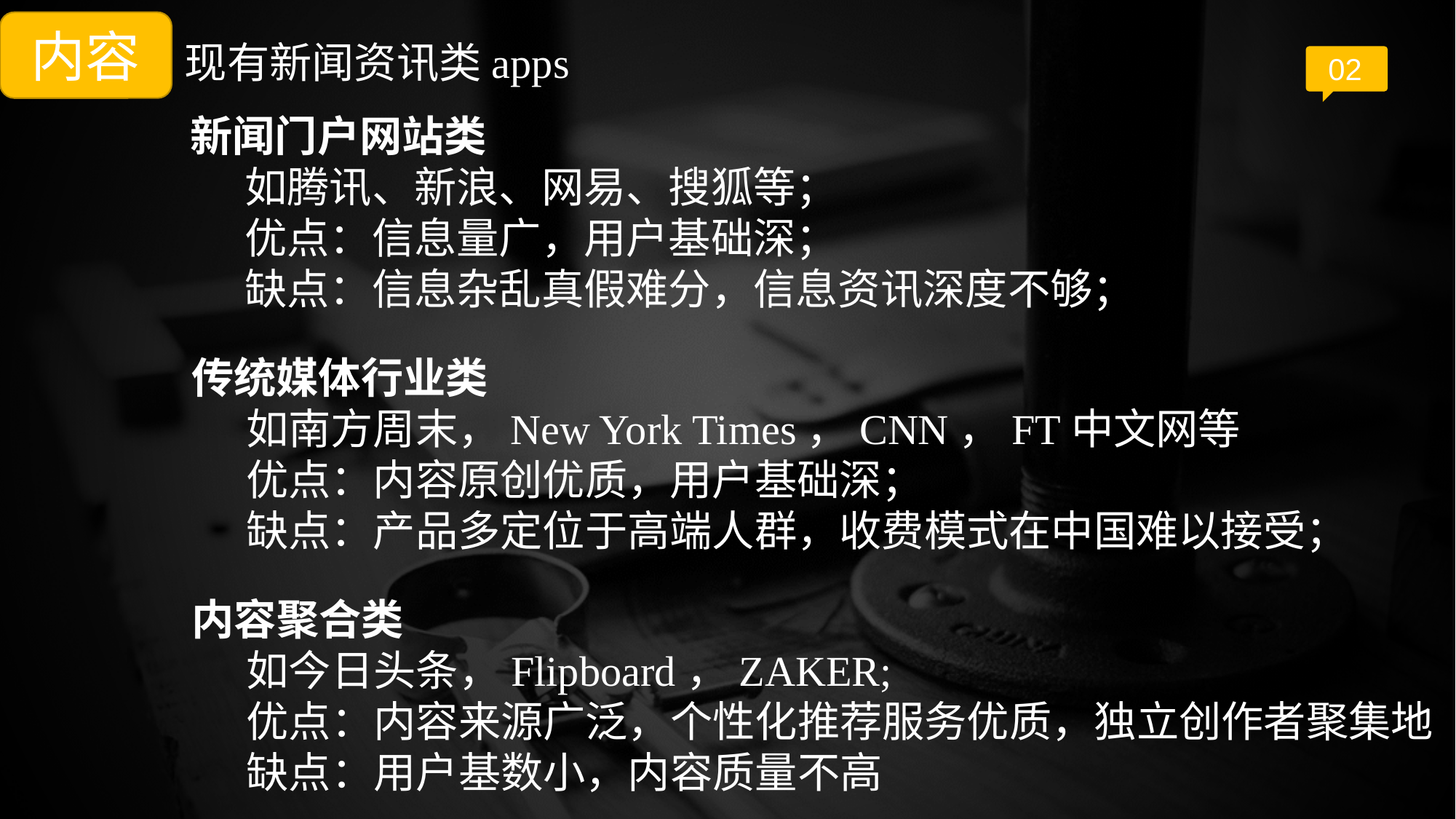

内容
现有新闻资讯类apps
02
新闻门户网站类
如腾讯、新浪、网易、搜狐等；
优点：信息量广，用户基础深；
缺点：信息杂乱真假难分，信息资讯深度不够；

传统媒体行业类
如南方周末，New York Times，CNN，FT中文网等
优点：内容原创优质，用户基础深；
缺点：产品多定位于高端人群，收费模式在中国难以接受；

内容聚合类
如今日头条，Flipboard，ZAKER;
优点：内容来源广泛，个性化推荐服务优质，独立创作者聚集地
缺点：用户基数小，内容质量不高